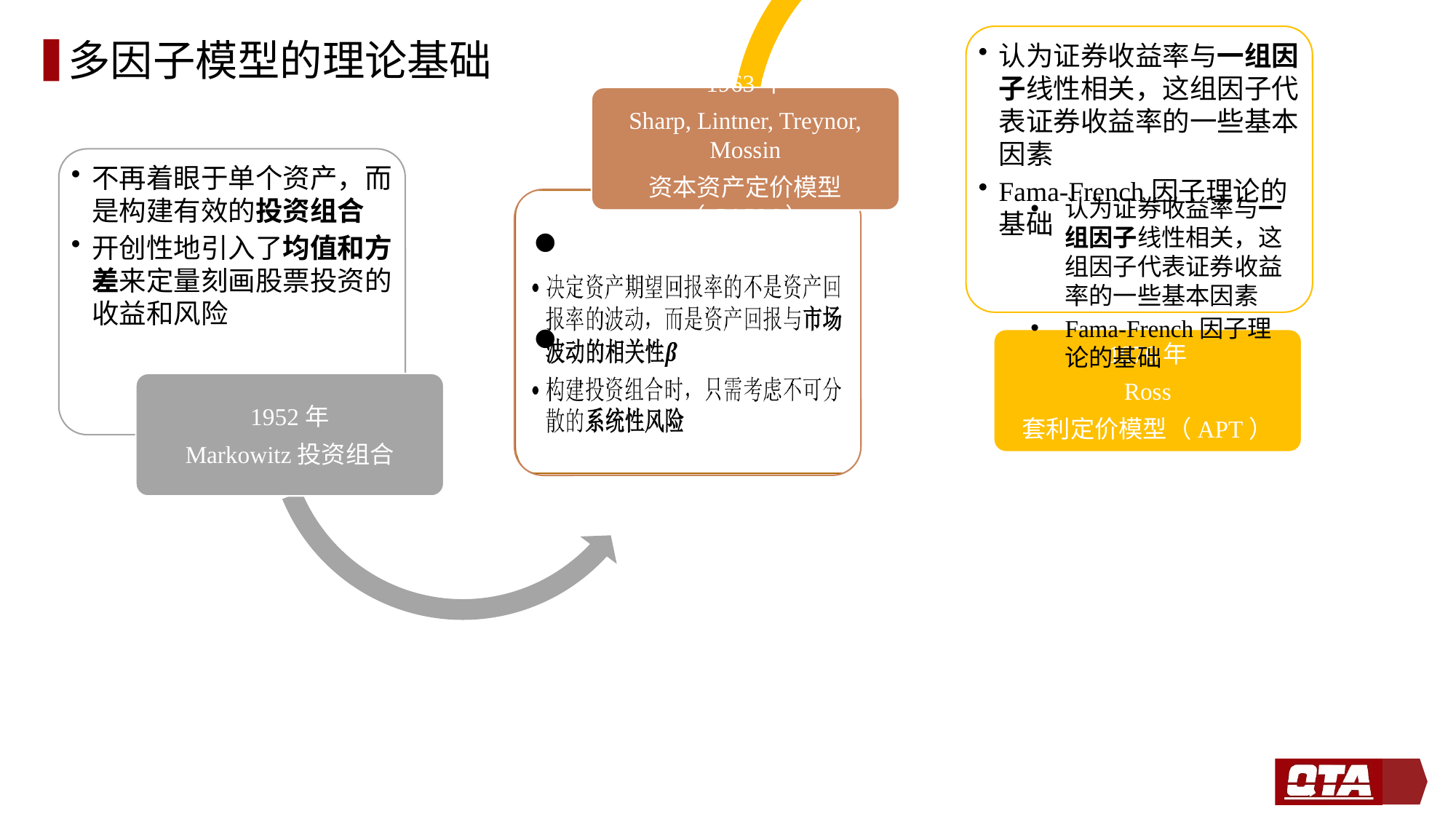

# 多因子模型的理论基础
不再着眼于单个资产，而是构建有效的投资组合
开创性地引入了均值和方差来定量刻画股票投资的收益和风险
1952年
Markowitz投资组合

1963年
Sharp, Lintner, Treynor, Mossin
资本资产定价模型（CAPM）
认为证券收益率与一组因子线性相关，这组因子代表证券收益率的一些基本因素
Fama-French因子理论的基础

1976年
Ross
套利定价模型（APT）
认为证券收益率与一组因子线性相关，这组因子代表证券收益率的一些基本因素
Fama-French因子理论的基础
4